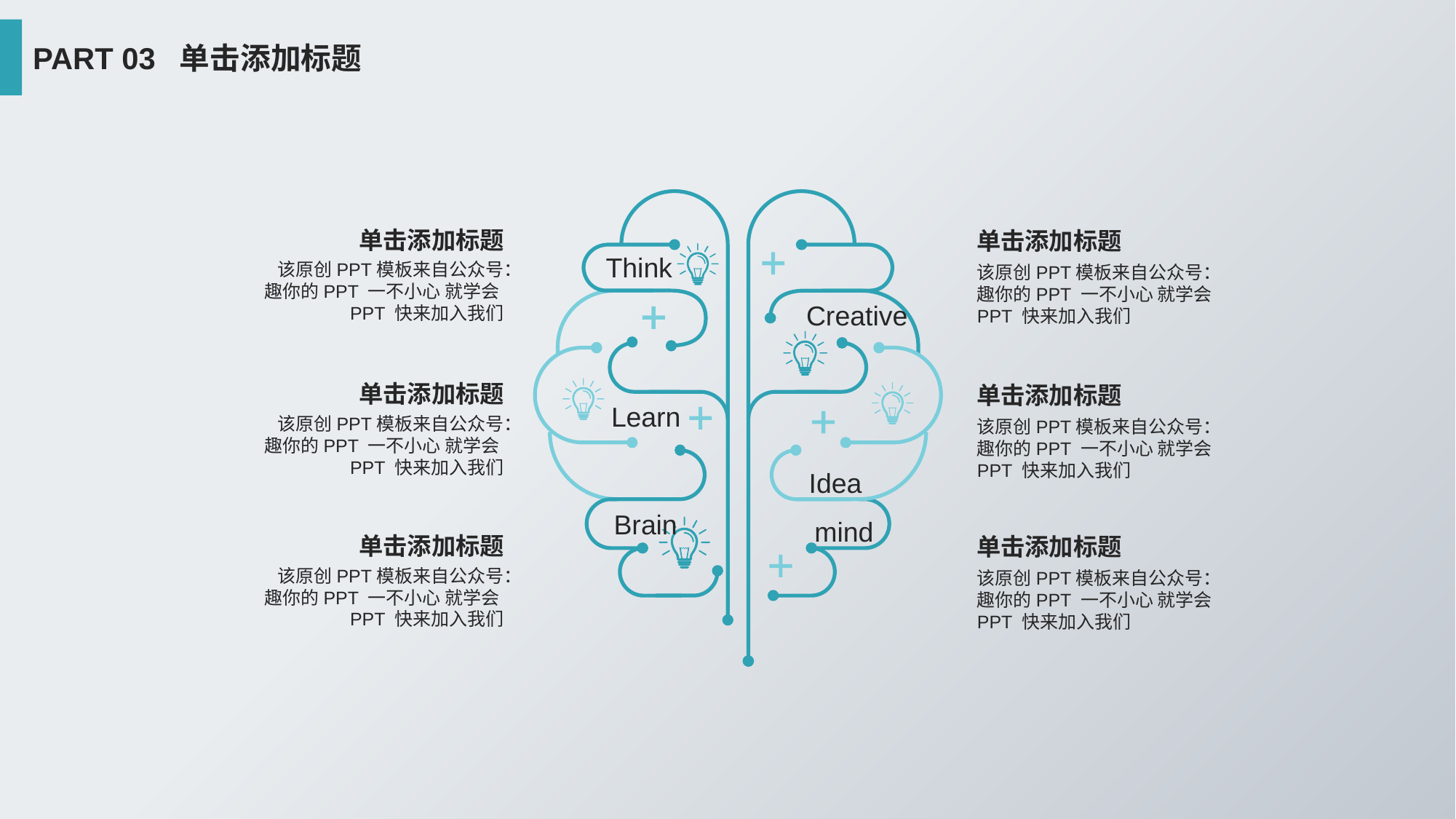

PART 03  单击添加标题

单击添加标题
单击添加标题

Think

该原创PPT模板来自公众号：趣你的PPT 一不小心 就学会PPT 快来加入我们

该原创PPT模板来自公众号：趣你的PPT 一不小心 就学会PPT 快来加入我们

Creative

单击添加标题
单击添加标题

Learn

该原创PPT模板来自公众号：趣你的PPT 一不小心 就学会PPT 快来加入我们

该原创PPT模板来自公众号：趣你的PPT 一不小心 就学会PPT 快来加入我们

Idea

Brain
mind

单击添加标题

单击添加标题

该原创PPT模板来自公众号：趣你的PPT 一不小心 就学会PPT 快来加入我们

该原创PPT模板来自公众号：趣你的PPT 一不小心 就学会PPT 快来加入我们